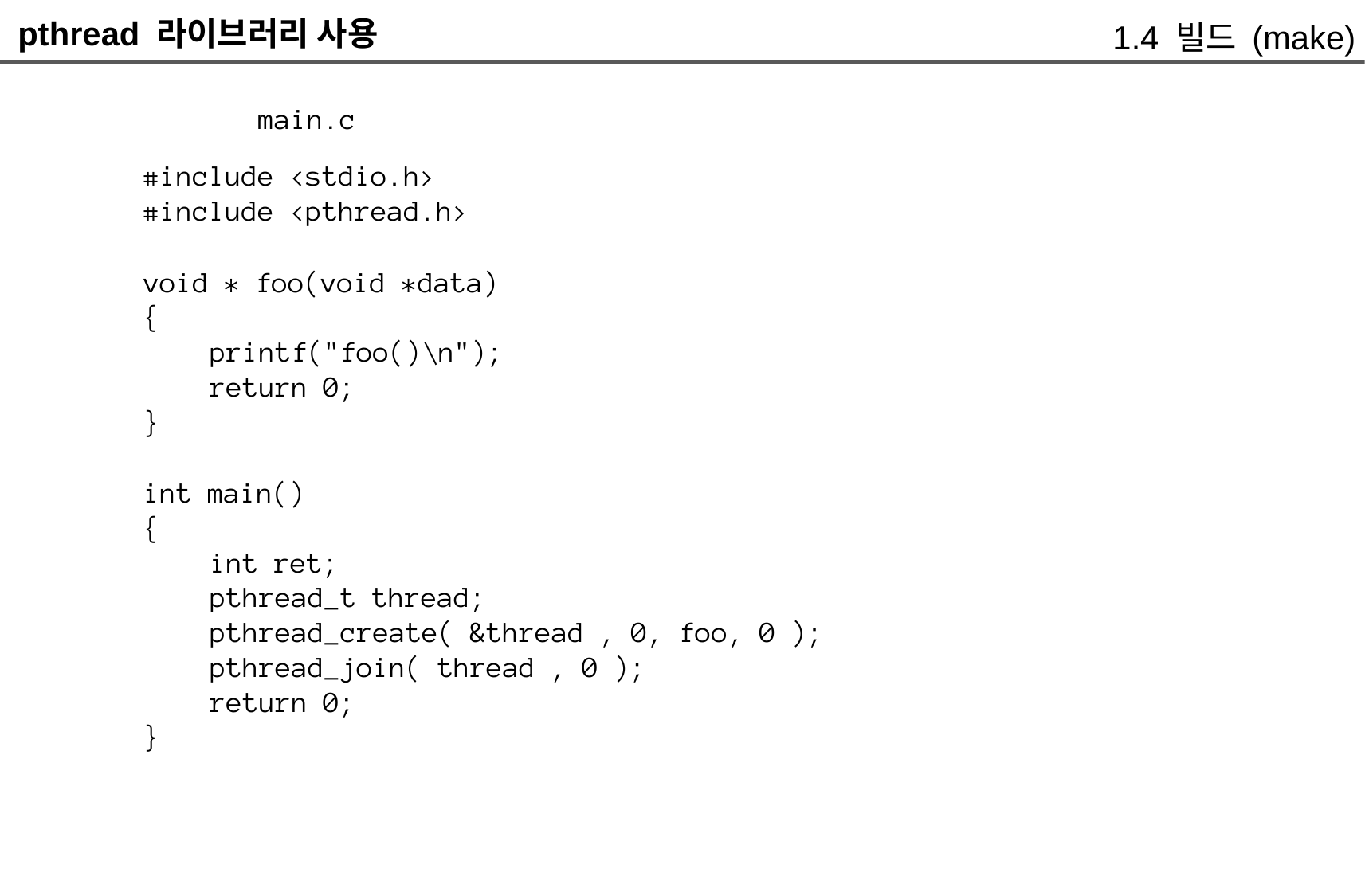

pthread 라이브러리 사용

			main.c

	#include  <stdio.h>
	#include  <pthread.h>

	void  *  foo(void  *data)
	{
		printf("foo()\n");
		return  0;
	}

	int  main()
	{
		int  ret;
		pthread_t  thread;
		pthread_create(  &thread  ,  0,  foo,  0  );
		pthread_join(  thread  ,  0  );
		return  0;
	}
1.4 빌드 (make)